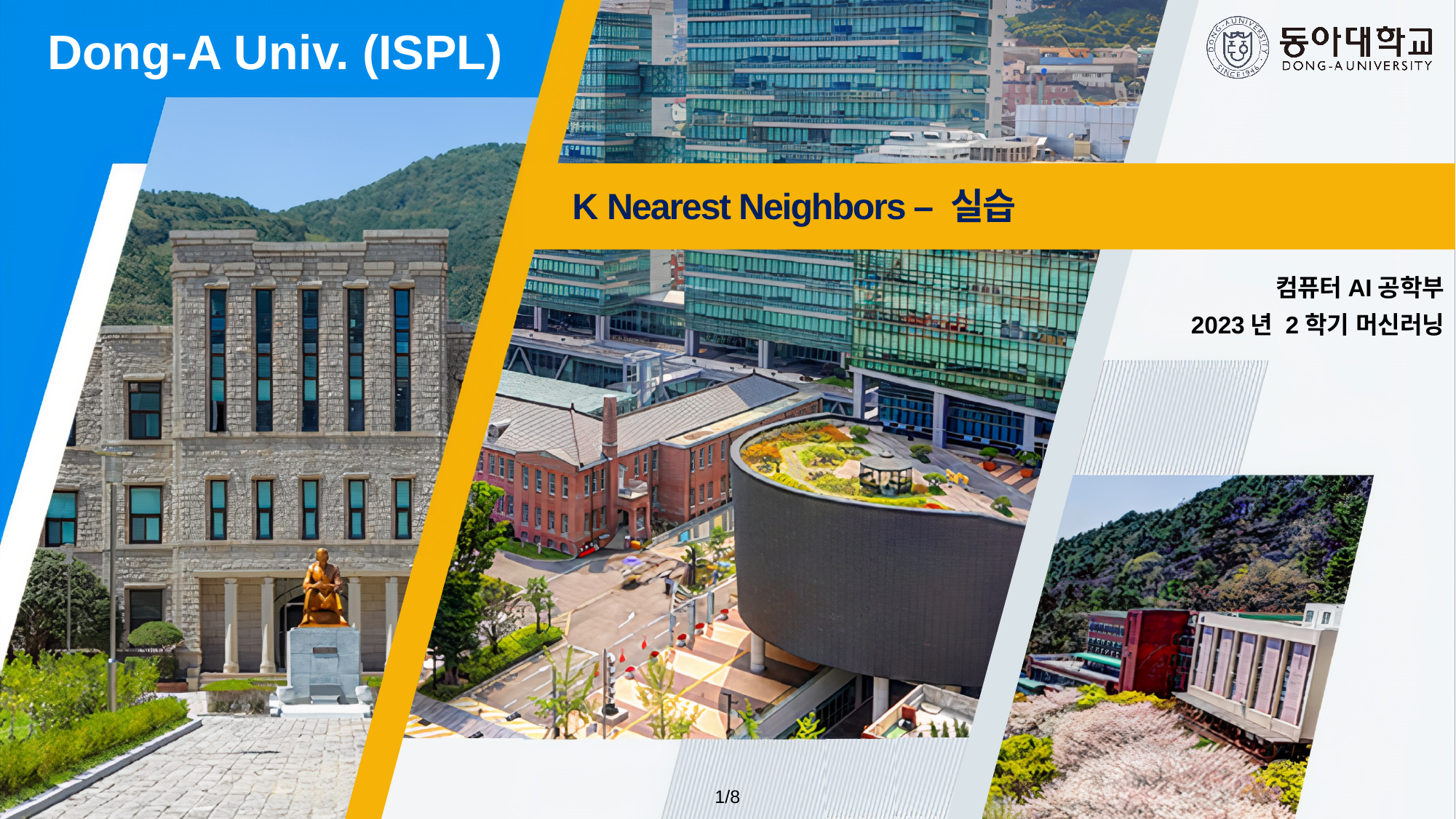

K Nearest Neighbors – 실습
컴퓨터AI공학부
2023년 2학기 머신러닝